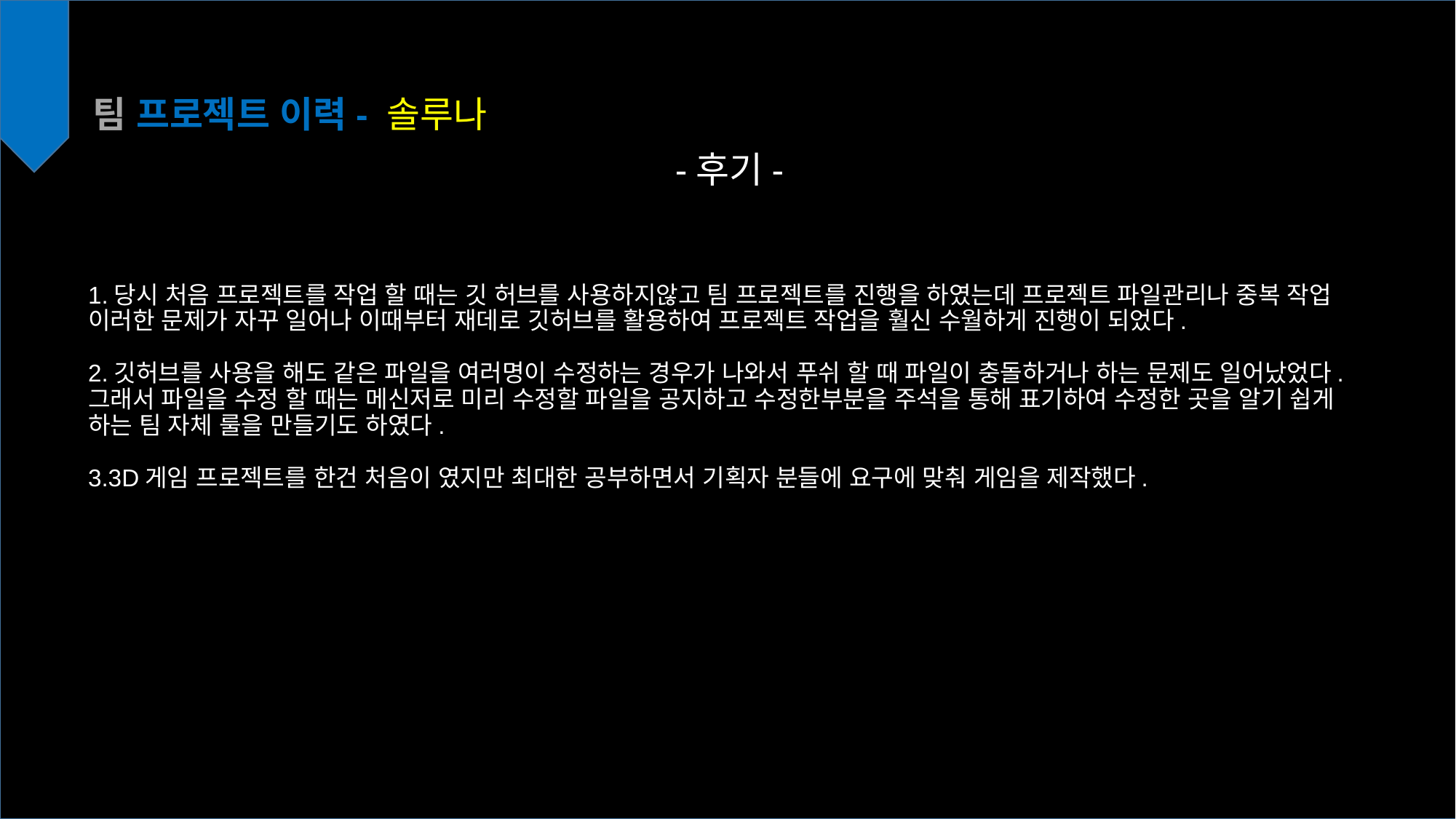

팀 프로젝트 이력- 솔루나
-후기-

1.당시 처음 프로젝트를 작업 할 때는 깃 허브를 사용하지않고 팀 프로젝트를 진행을 하였는데 프로젝트 파일관리나 중복 작업 이러한 문제가 자꾸 일어나 이때부터 재데로 깃허브를 활용하여 프로젝트 작업을 훨신 수월하게 진행이 되었다.

2.깃허브를 사용을 해도 같은 파일을 여러명이 수정하는 경우가 나와서 푸쉬 할 때 파일이 충돌하거나 하는 문제도 일어났었다. 그래서 파일을 수정 할 때는 메신저로 미리 수정할 파일을 공지하고 수정한부분을 주석을 통해 표기하여 수정한 곳을 알기 쉽게 하는 팀 자체 룰을 만들기도 하였다.

3.3D게임 프로젝트를 한건 처음이 였지만 최대한 공부하면서 기획자 분들에 요구에 맞춰 게임을 제작했다.